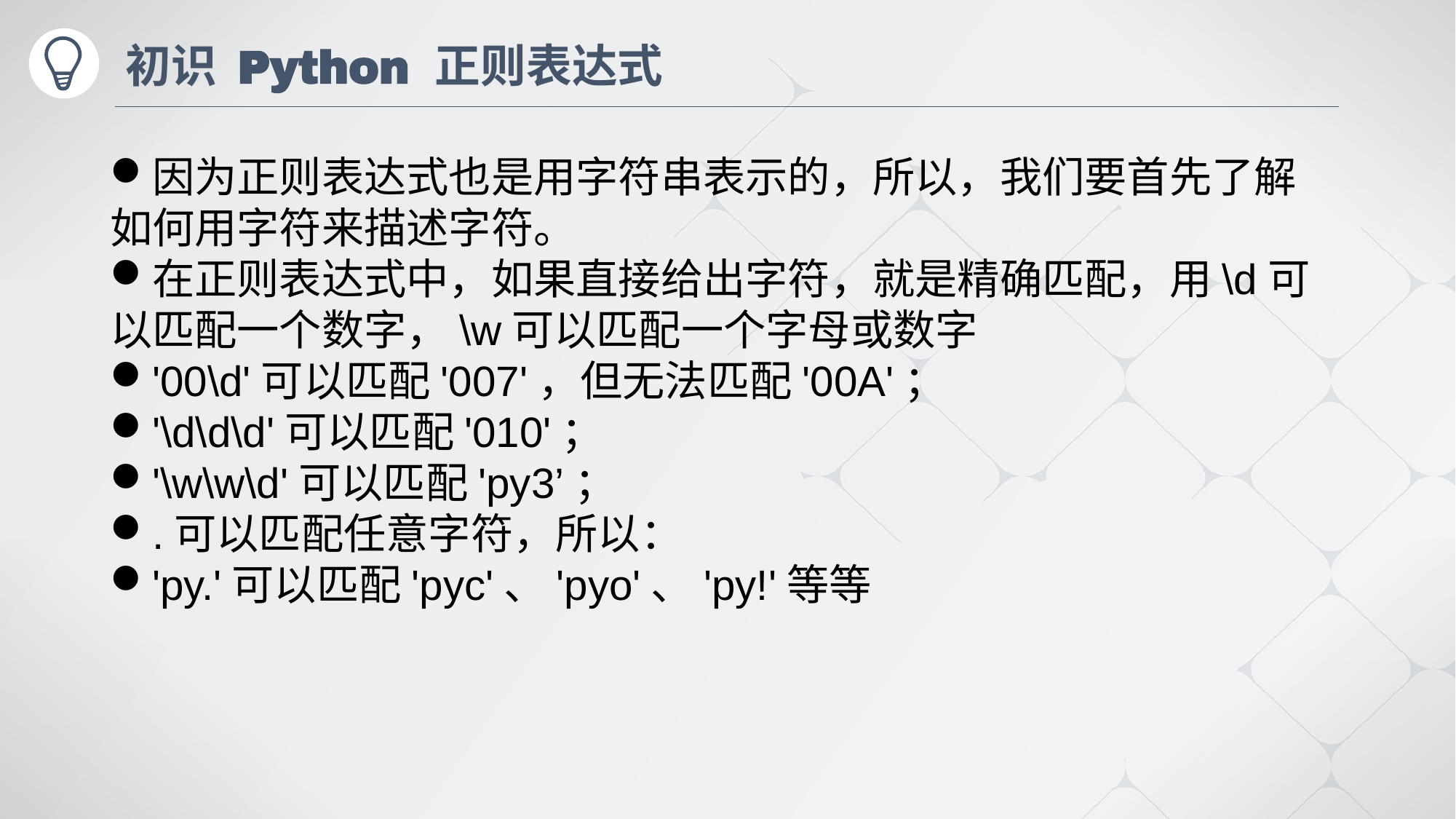

# 初识 Python 正则表达式
因为正则表达式也是用字符串表示的，所以，我们要首先了解如何用字符来描述字符。
在正则表达式中，如果直接给出字符，就是精确匹配，用\d可以匹配一个数字，\w可以匹配一个字母或数字
'00\d'可以匹配'007'，但无法匹配'00A'；
'\d\d\d'可以匹配'010'；
'\w\w\d'可以匹配'py3’；
.可以匹配任意字符，所以：
'py.'可以匹配'pyc'、'pyo'、'py!'等等